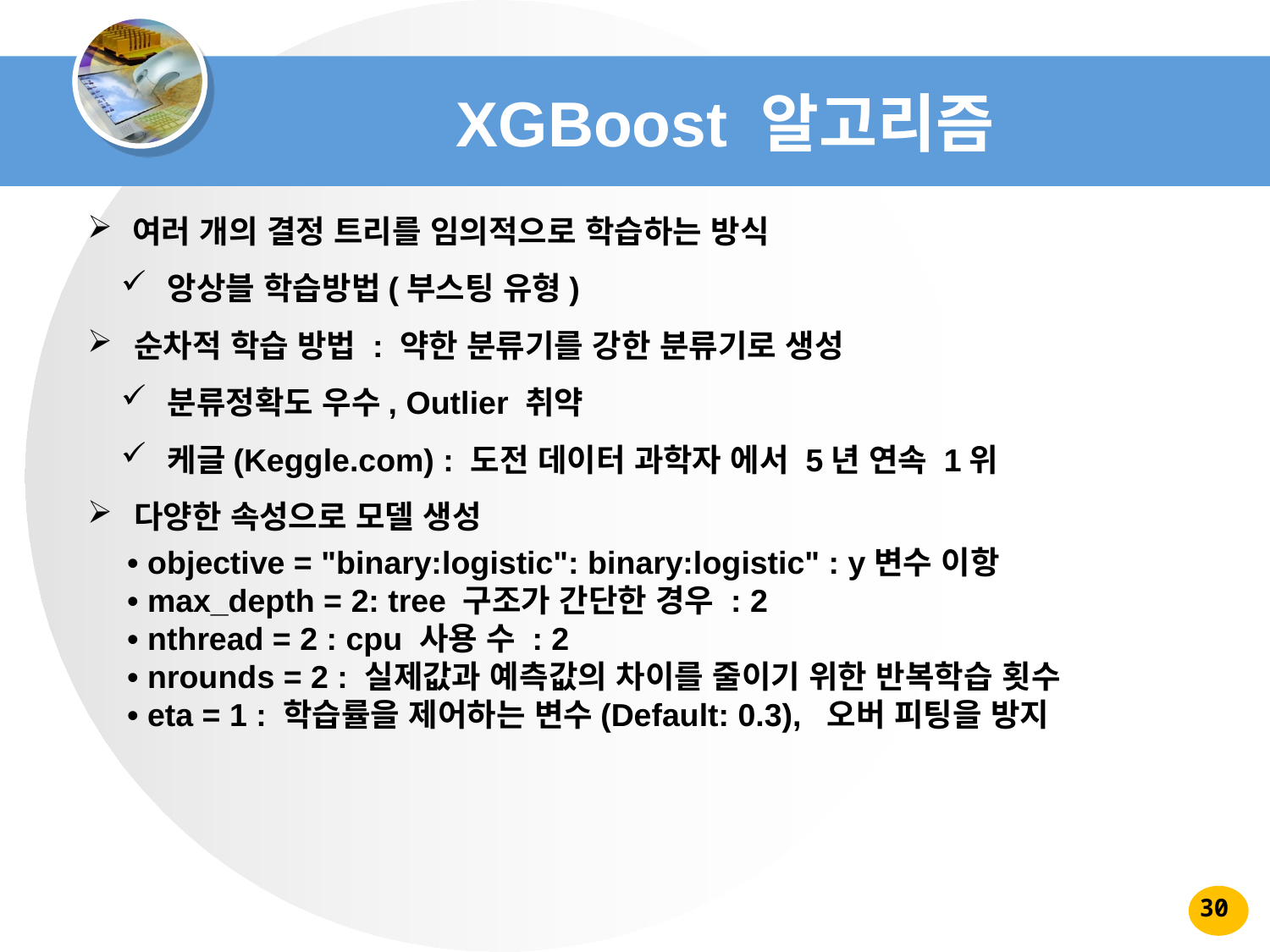

# XGBoost 알고리즘
 여러 개의 결정 트리를 임의적으로 학습하는 방식
 앙상블 학습방법(부스팅 유형)
 순차적 학습 방법 : 약한 분류기를 강한 분류기로 생성
 분류정확도 우수, Outlier 취약
 케글(Keggle.com) : 도전 데이터 과학자 에서 5년 연속 1위
 다양한 속성으로 모델 생성
• objective = "binary:logistic": binary:logistic" : y변수 이항
• max_depth = 2: tree 구조가 간단한 경우 : 2
• nthread = 2 : cpu 사용 수 : 2
• nrounds = 2 : 실제값과 예측값의 차이를 줄이기 위한 반복학습 횟수
• eta = 1 : 학습률을 제어하는 변수(Default: 0.3),  오버 피팅을 방지
30